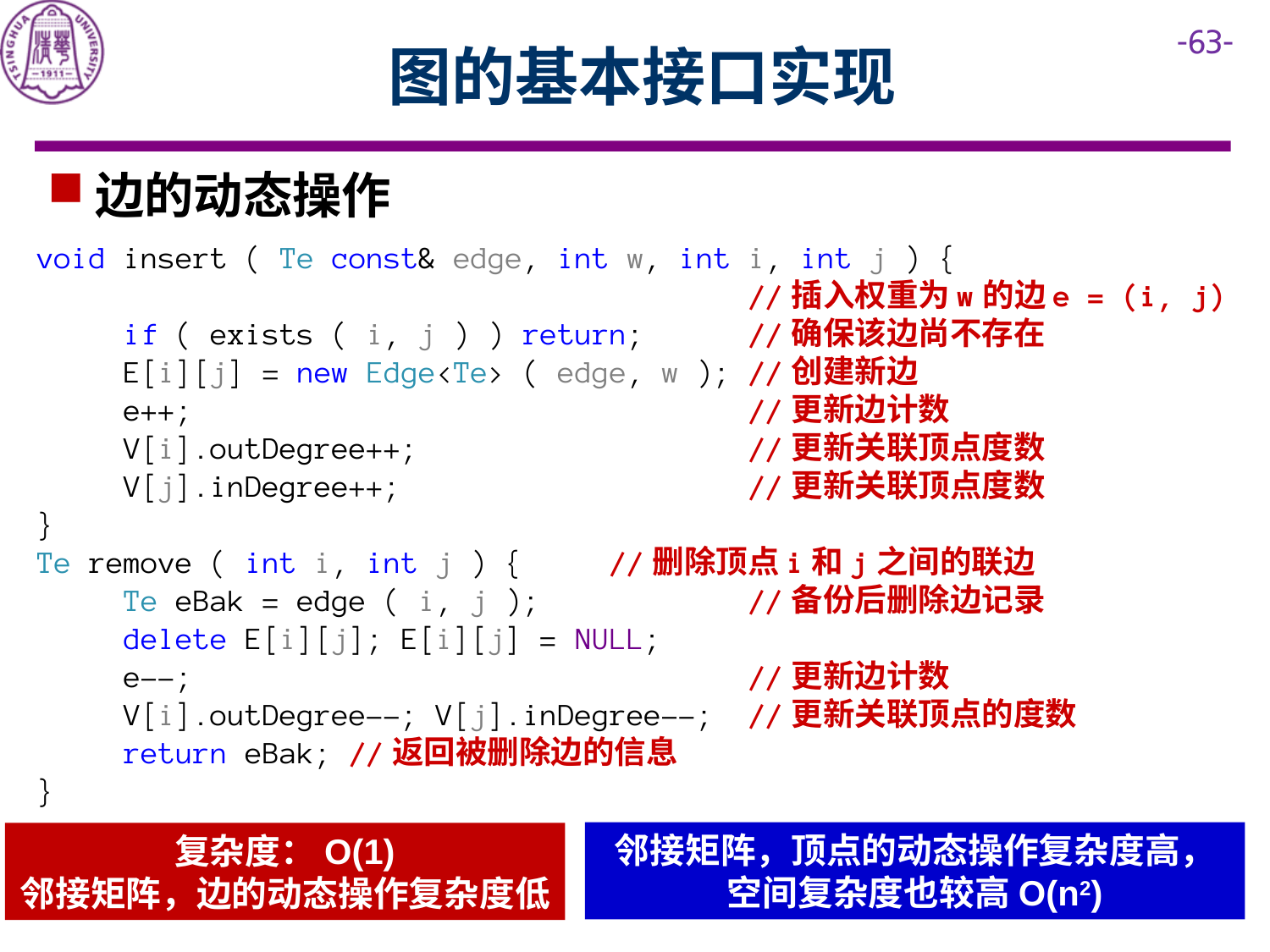

# 图的基本接口实现
边的动态操作
void insert ( Te const& edge, int w, int i, int j ) {
                                         //插入权重为w的边e = (i, j)
     if ( exists ( i, j ) ) return;      //确保该边尚不存在
     E[i][j] = new Edge<Te> ( edge, w ); //创建新边
     e++;                                //更新边计数
     V[i].outDegree++;                   //更新关联顶点度数
     V[j].inDegree++;                    //更新关联顶点度数
}
Te remove ( int i, int j ) {     //删除顶点i和j之间的联边
     Te eBak = edge ( i, j );            //备份后删除边记录
     delete E[i][j]; E[i][j] = NULL;
     e--;                                //更新边计数
     V[i].outDegree--; V[j].inDegree--;  //更新关联顶点的度数
     return eBak; //返回被删除边的信息
}
邻接矩阵，顶点的动态操作复杂度高，空间复杂度也较高O(n2)
复杂度：O(1)
邻接矩阵，边的动态操作复杂度低